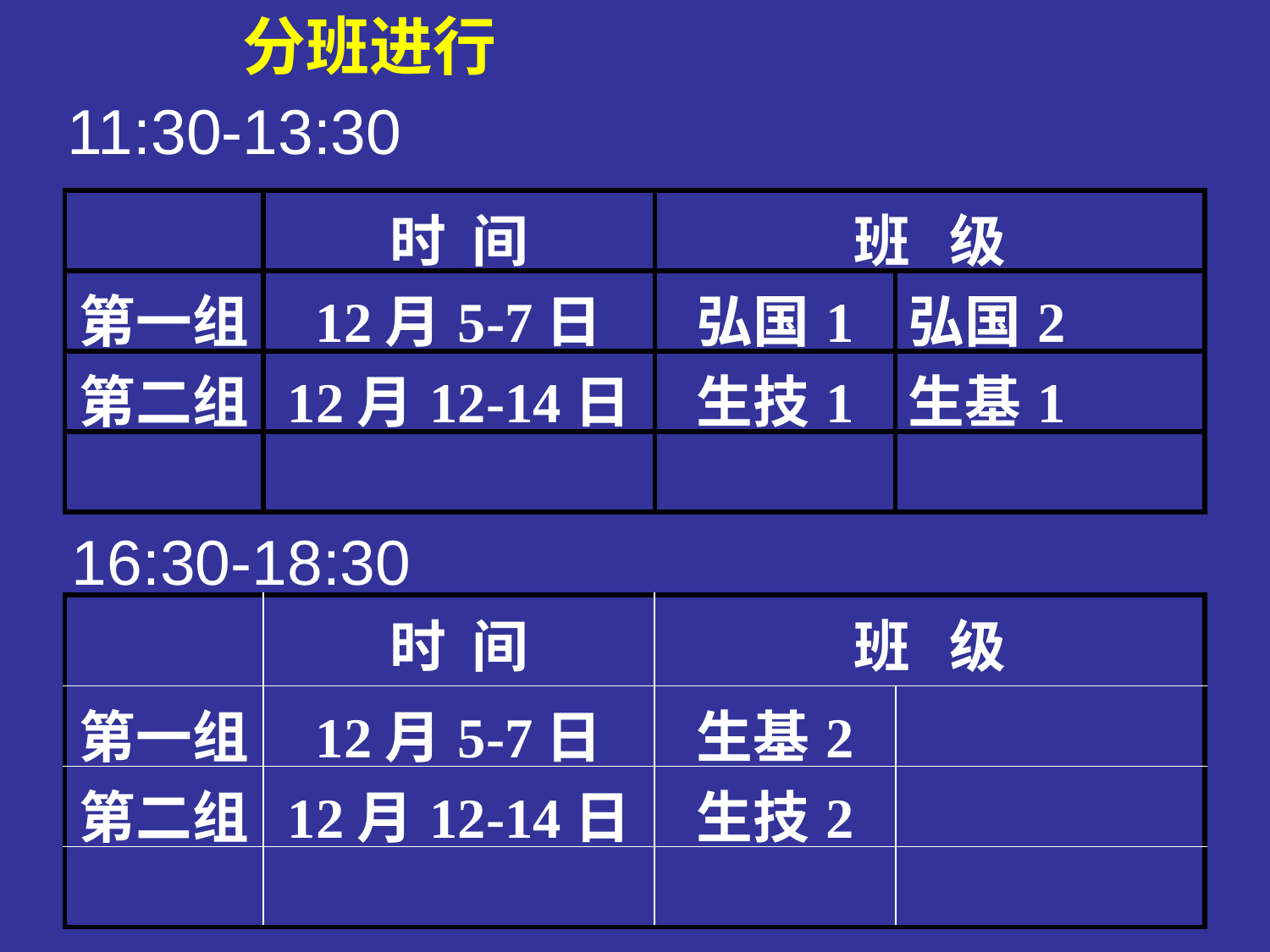

分班进行
11:30-13:30
|  | 时 间 | 班 级 |  |
| --- | --- | --- | --- |
| 第一组 | 12月5-7日 | 弘国1 | 弘国2 |
| 第二组 | 12月12-14日 | 生技1 | 生基1 |
|  |  |  |  |
16:30-18:30
|  | 时 间 | 班 级 |  |
| --- | --- | --- | --- |
| 第一组 | 12月5-7日 | 生基2 |  |
| 第二组 | 12月12-14日 | 生技2 |  |
|  |  |  |  |